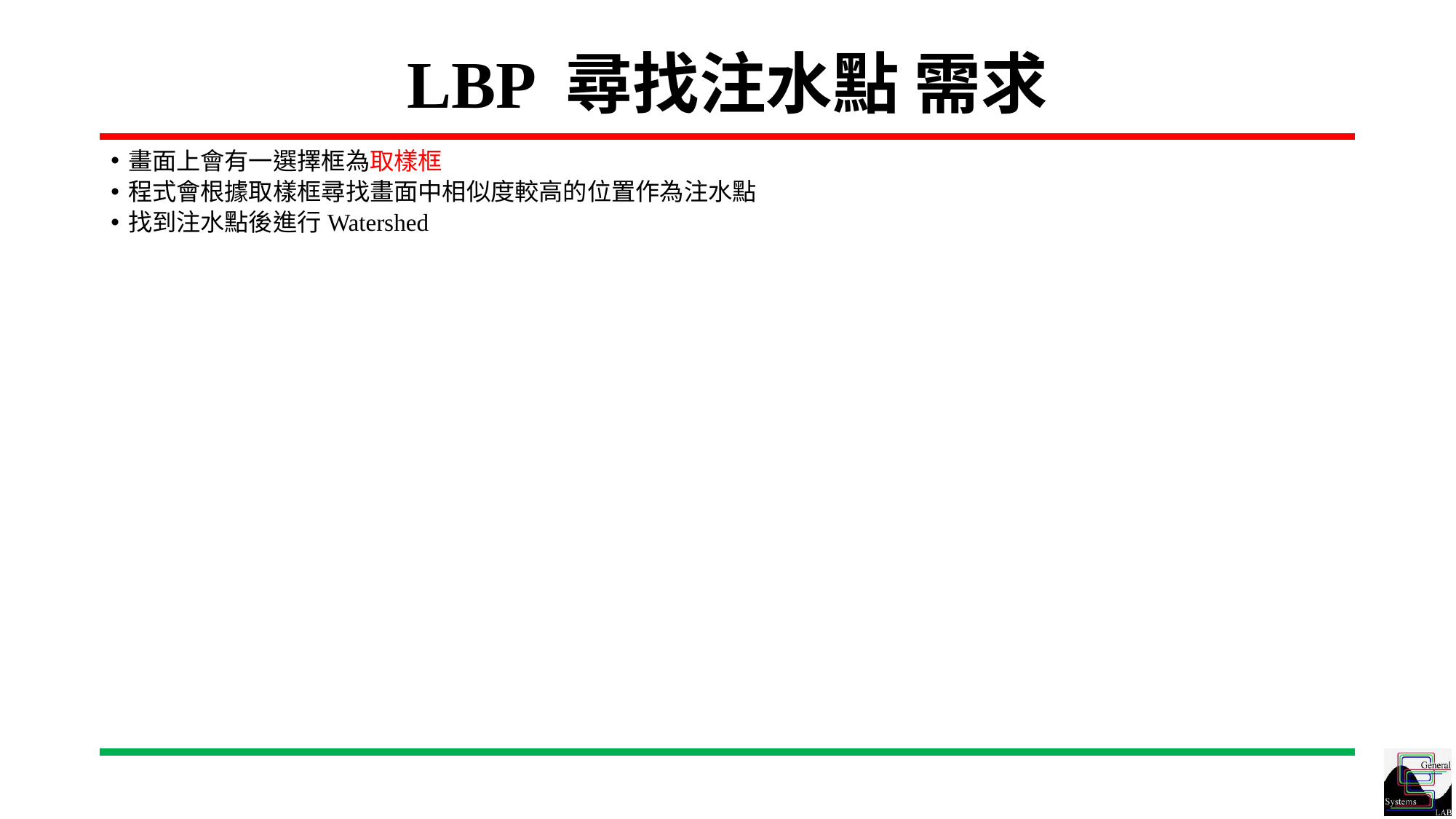

# LBP 尋找注水點 需求
畫面上會有一選擇框為取樣框
程式會根據取樣框尋找畫面中相似度較高的位置作為注水點
找到注水點後進行Watershed